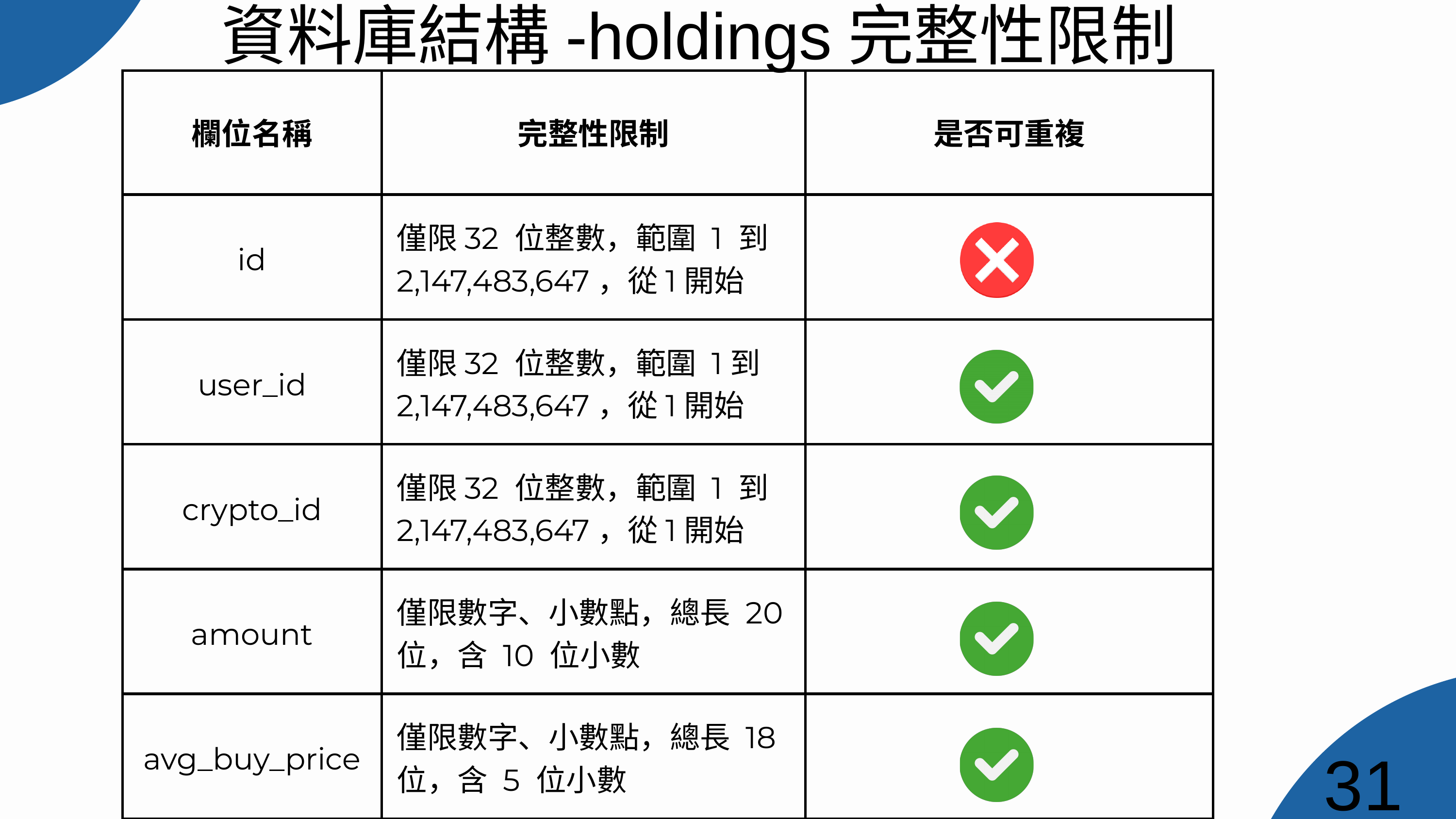

資料庫結構-holdings完整性限制
| 欄位名稱 | 完整性限制 | 是否可重複 |
| --- | --- | --- |
| id | 僅限32 位整數，範圍 1 到 2,147,483,647，從1開始 |  |
| user\_id | 僅限32 位整數，範圍 1到 2,147,483,647，從1開始 |  |
| crypto\_id | 僅限32 位整數，範圍 1 到 2,147,483,647，從1開始 |  |
| amount | 僅限數字、小數點，總長 20 位，含 10 位小數 |  |
| avg\_buy\_price | 僅限數字、小數點，總長 18 位，含 5 位小數 |  |

31